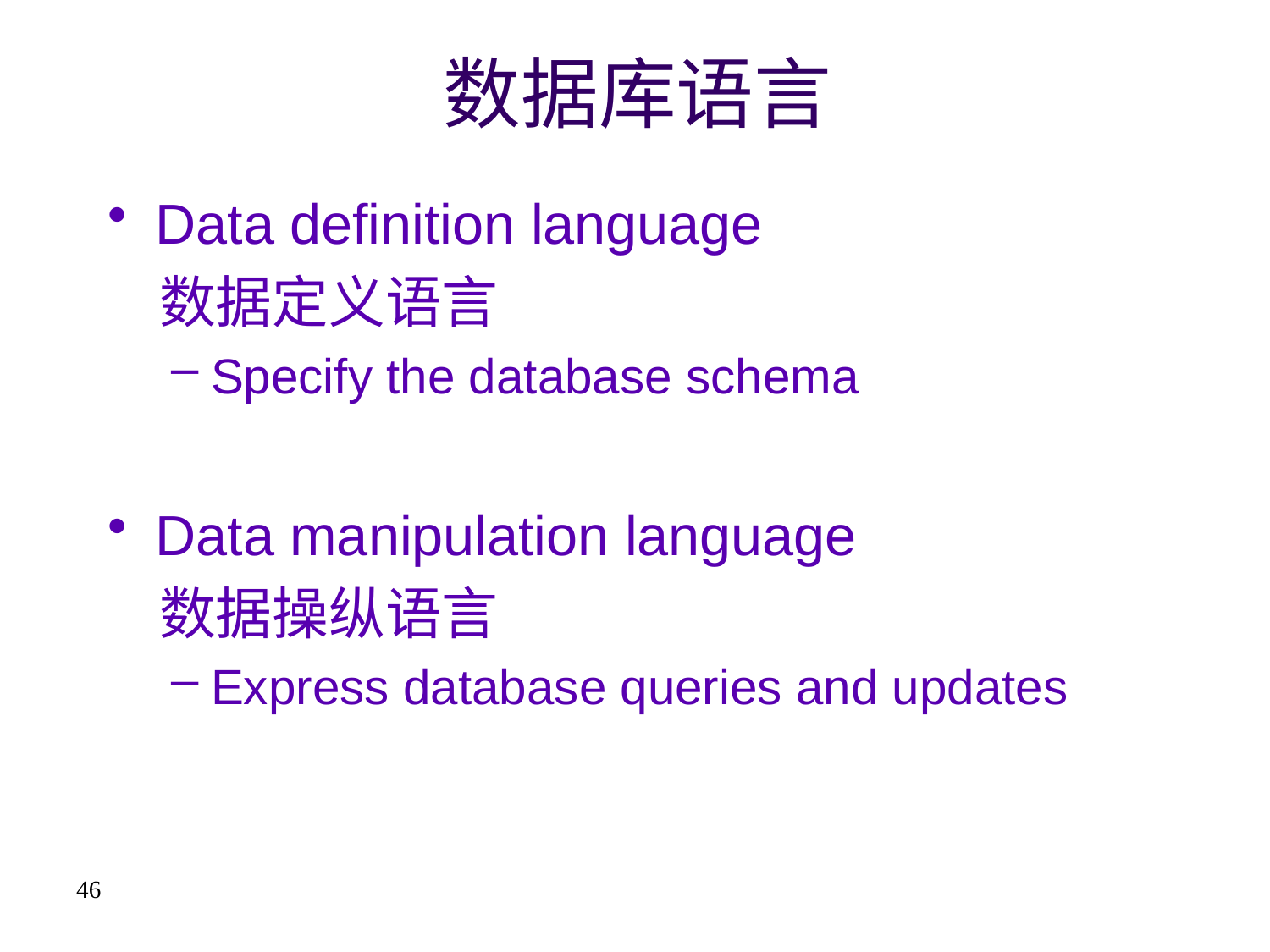

# 数据库语言
Data definition language
   数据定义语言
Specify the database schema

Data manipulation language
   数据操纵语言
Express database queries and updates
46